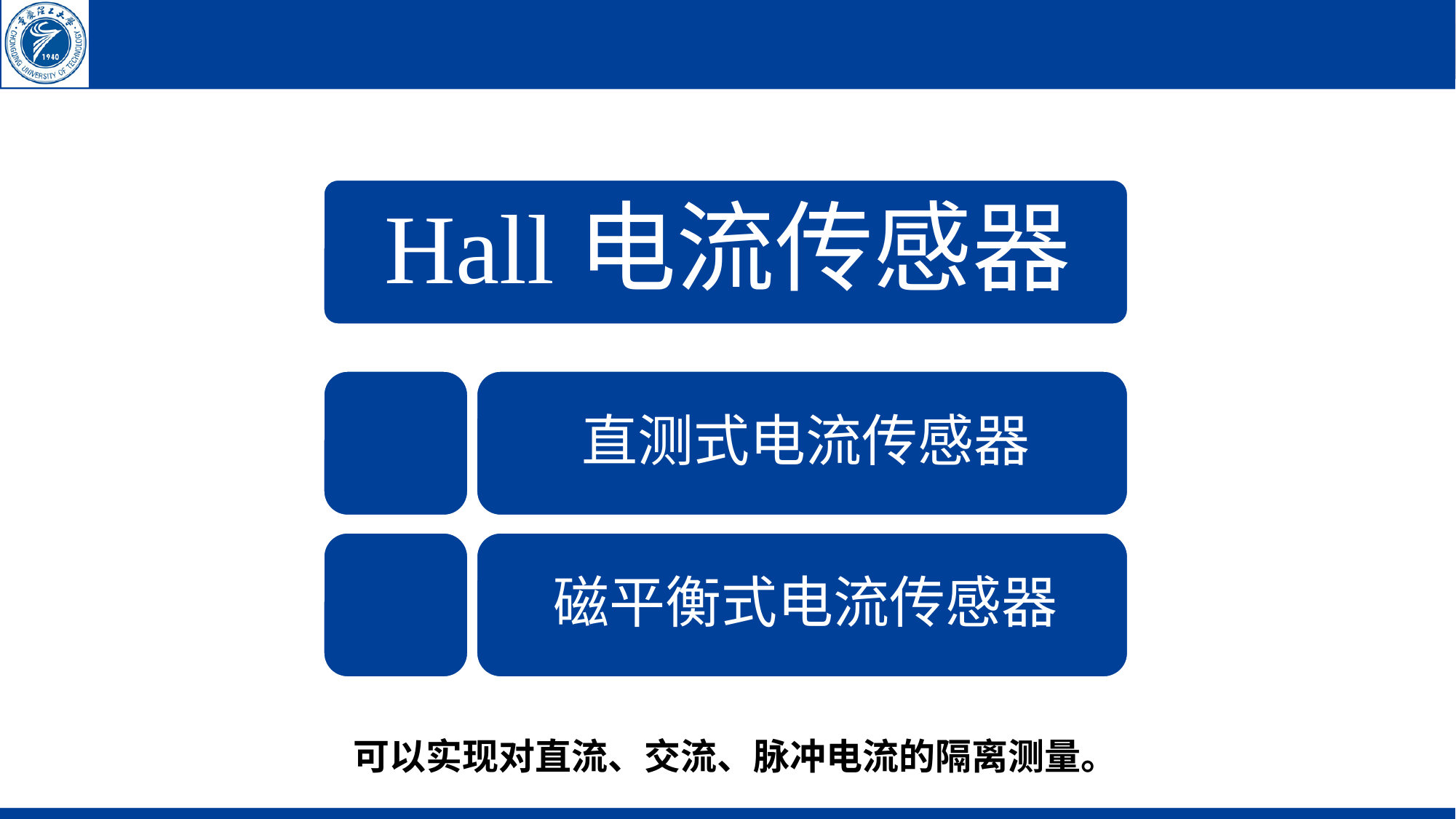

Hall电流传感器
直测式电流传感器
磁平衡式电流传感器
可以实现对直流、交流、脉冲电流的隔离测量。